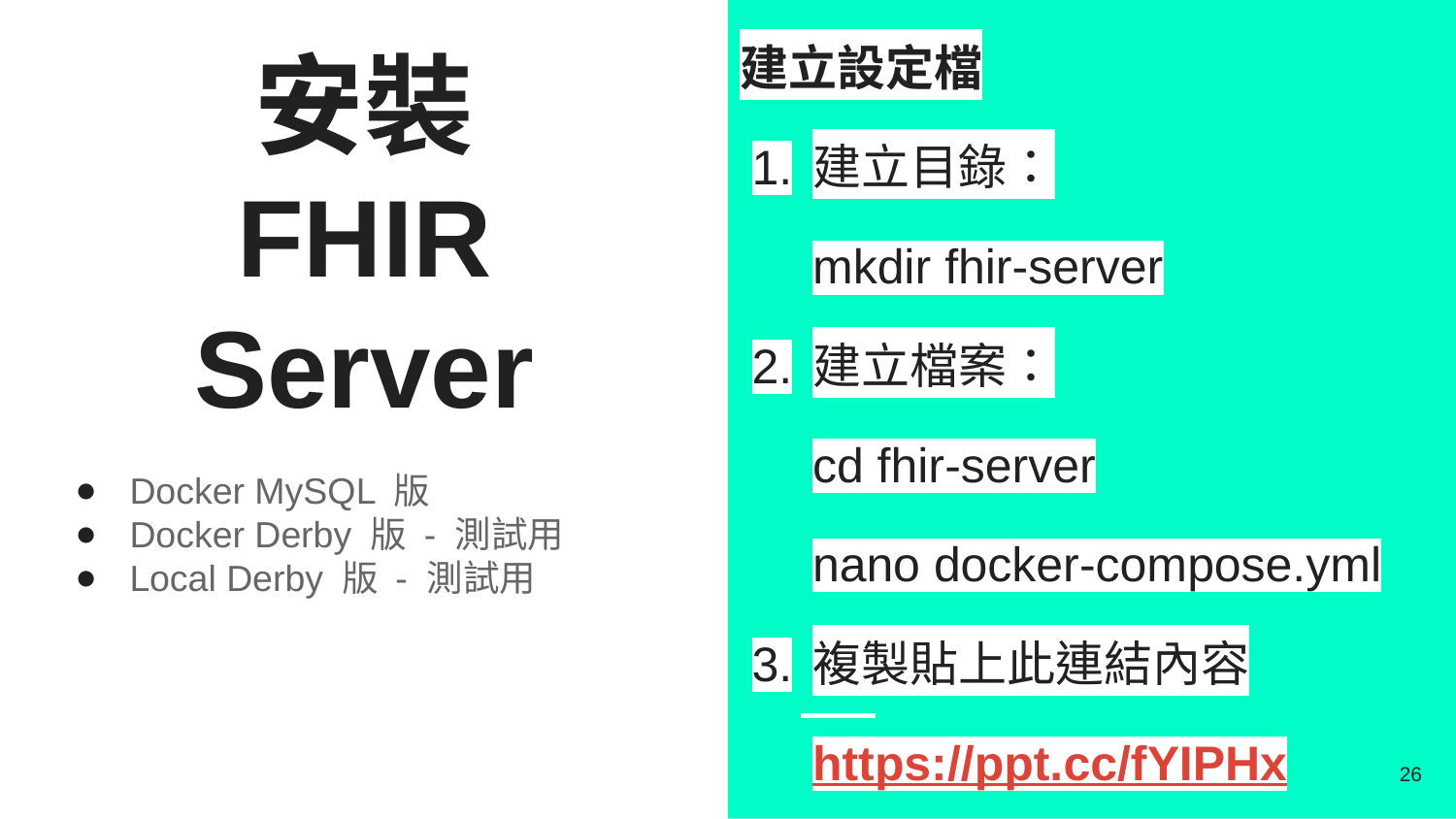

建立設定檔
建立目錄：
mkdir fhir-server
建立檔案：
cd fhir-server
nano docker-compose.yml
複製貼上此連結內容
https://ppt.cc/fYIPHx
# 安裝
FHIR Server
Docker MySQL 版
Docker Derby 版 - 測試用
Local Derby 版 - 測試用

26